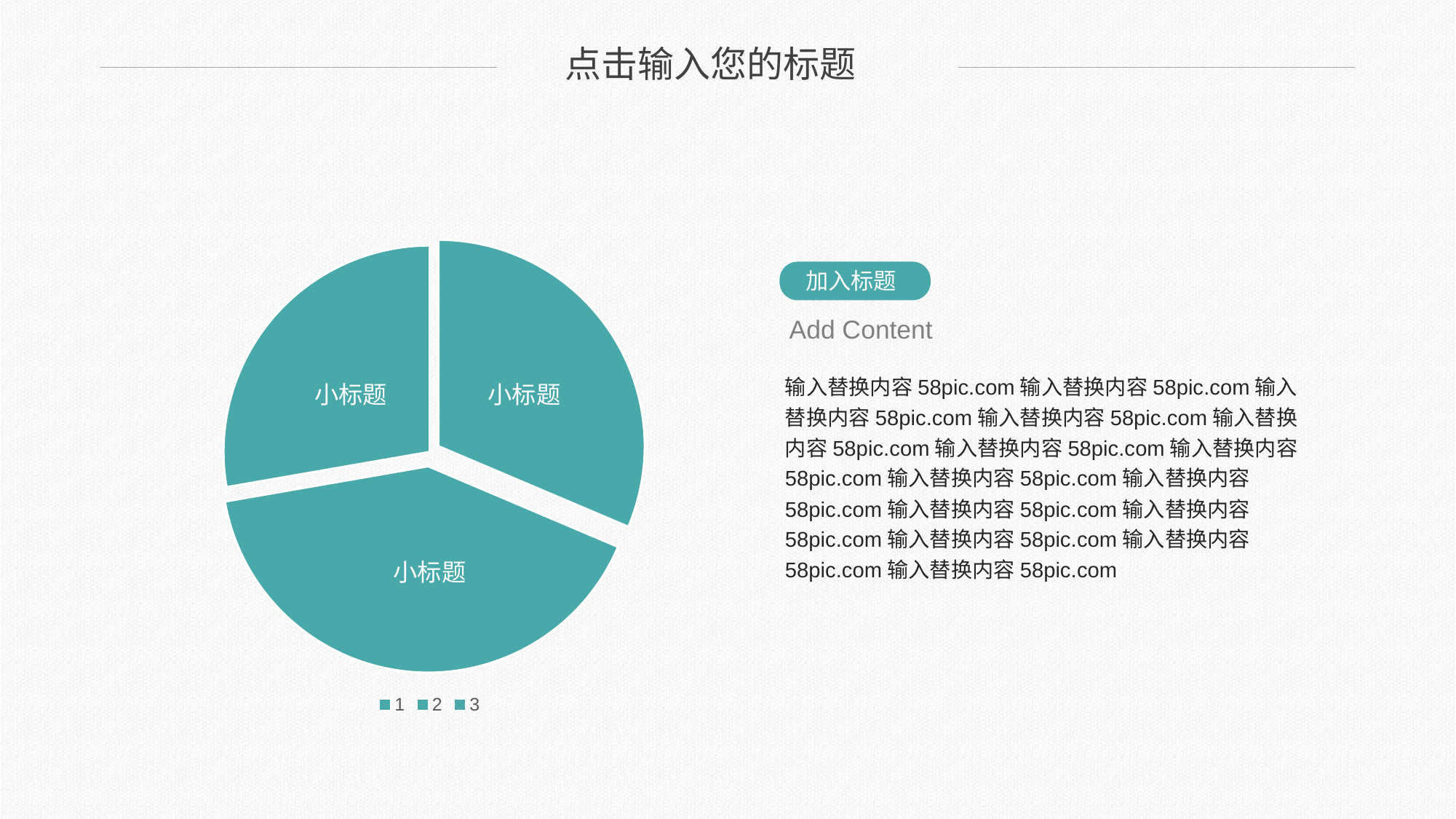

点击输入您的标题

### Chart

| Category |  |
|---|---|
小标题
小标题
小标题
加入标题

Add Content
输入替换内容58pic.com输入替换内容58pic.com输入替换内容58pic.com输入替换内容58pic.com输入替换内容58pic.com输入替换内容58pic.com输入替换内容58pic.com输入替换内容58pic.com输入替换内容58pic.com输入替换内容58pic.com输入替换内容58pic.com输入替换内容58pic.com输入替换内容58pic.com输入替换内容58pic.com